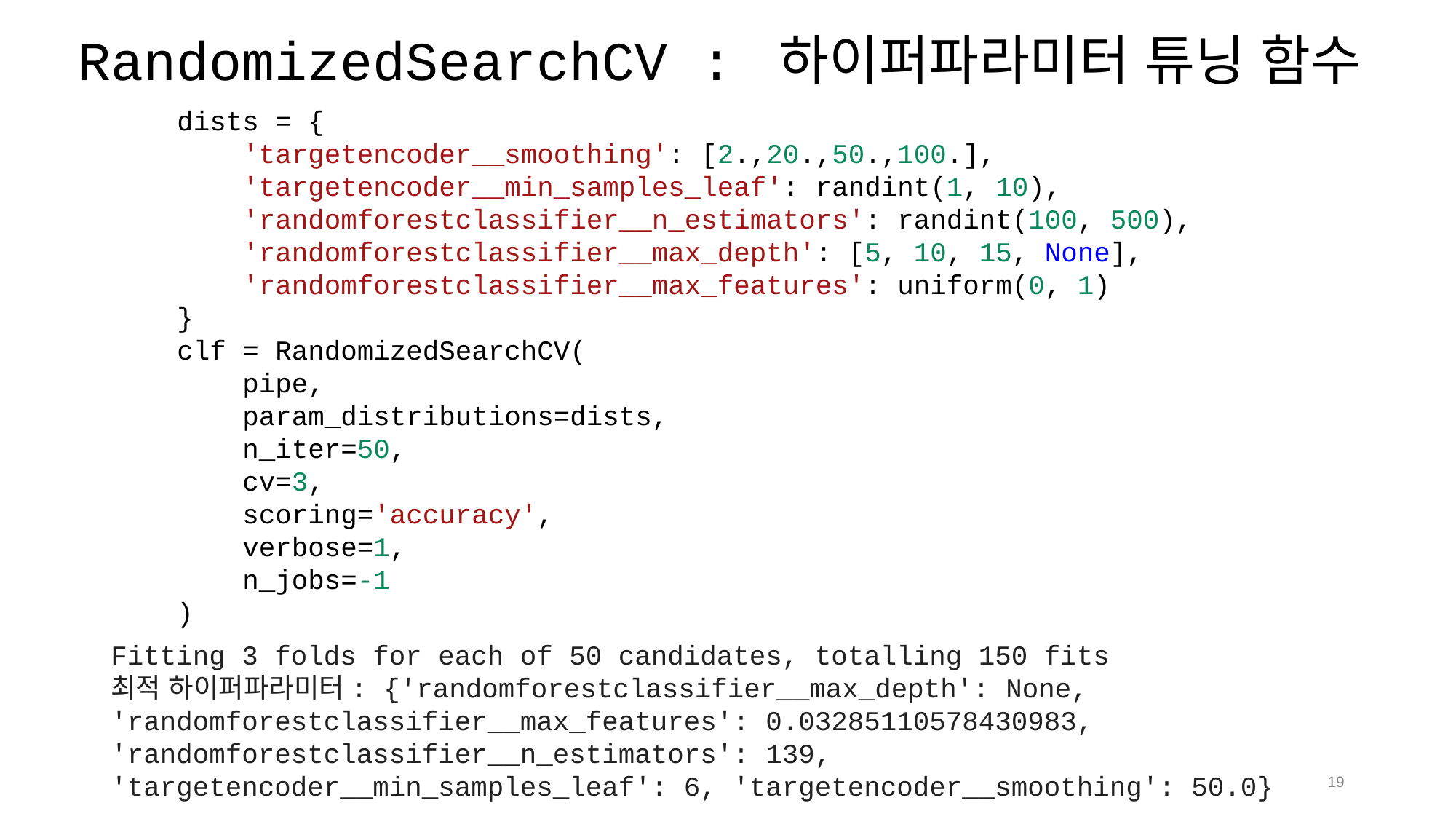

# RandomizedSearchCV : 하이퍼파라미터 튜닝 함수
dists = {
    'targetencoder__smoothing': [2.,20.,50.,100.],
    'targetencoder__min_samples_leaf': randint(1, 10),
    'randomforestclassifier__n_estimators': randint(100, 500),
    'randomforestclassifier__max_depth': [5, 10, 15, None],
    'randomforestclassifier__max_features': uniform(0, 1)
}
clf = RandomizedSearchCV(
    pipe,
    param_distributions=dists,
    n_iter=50,
    cv=3,
    scoring='accuracy',
    verbose=1,
    n_jobs=-1
)
Fitting 3 folds for each of 50 candidates, totalling 150 fits
최적 하이퍼파라미터: {'randomforestclassifier__max_depth': None, 'randomforestclassifier__max_features': 0.03285110578430983, 'randomforestclassifier__n_estimators': 139, 'targetencoder__min_samples_leaf': 6, 'targetencoder__smoothing': 50.0}
19